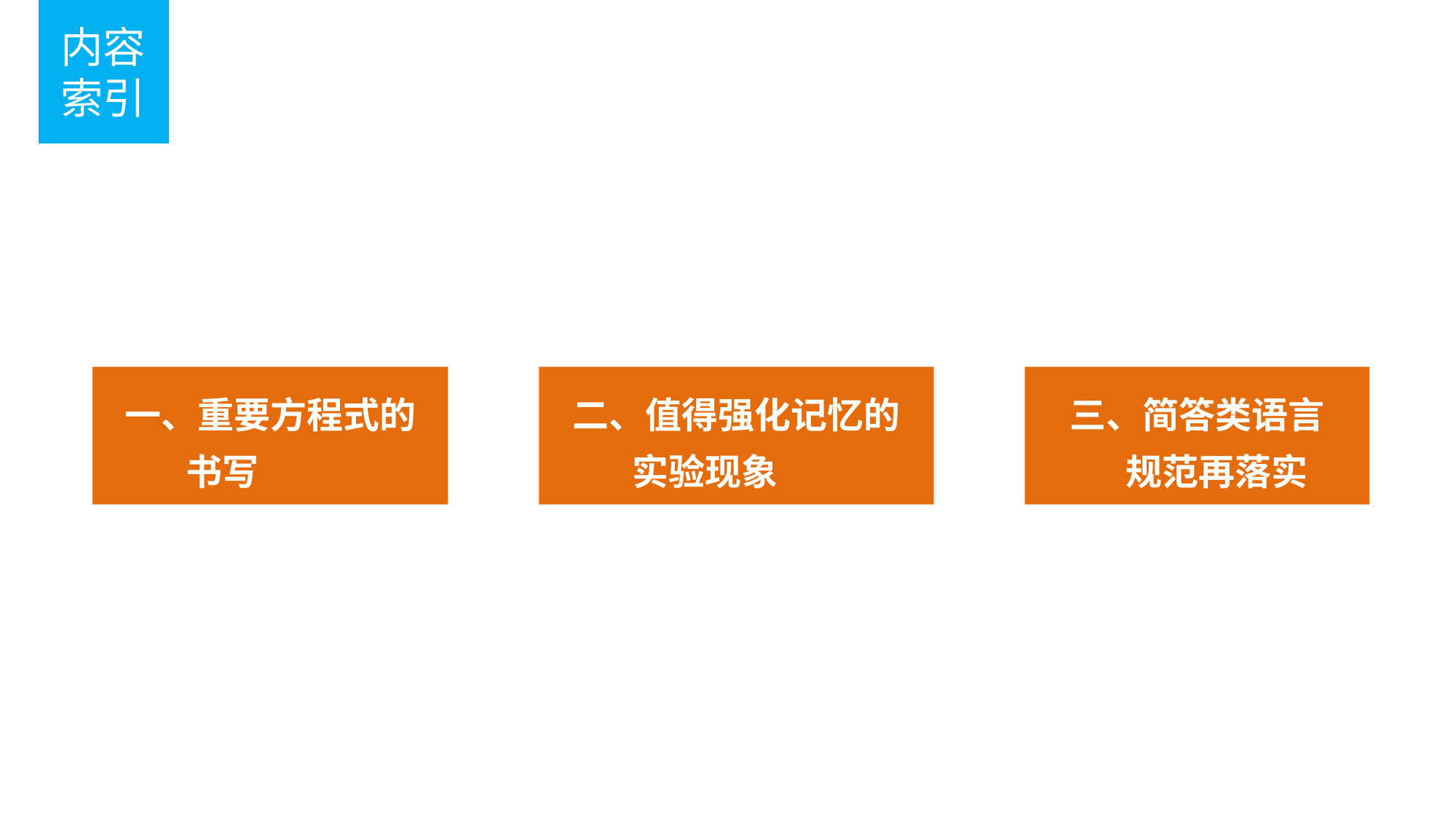

内容索引
内容索引
一、重要方程式的
         书写
二、值得强化记忆的
         实验现象
三、简答类语言
          规范再落实